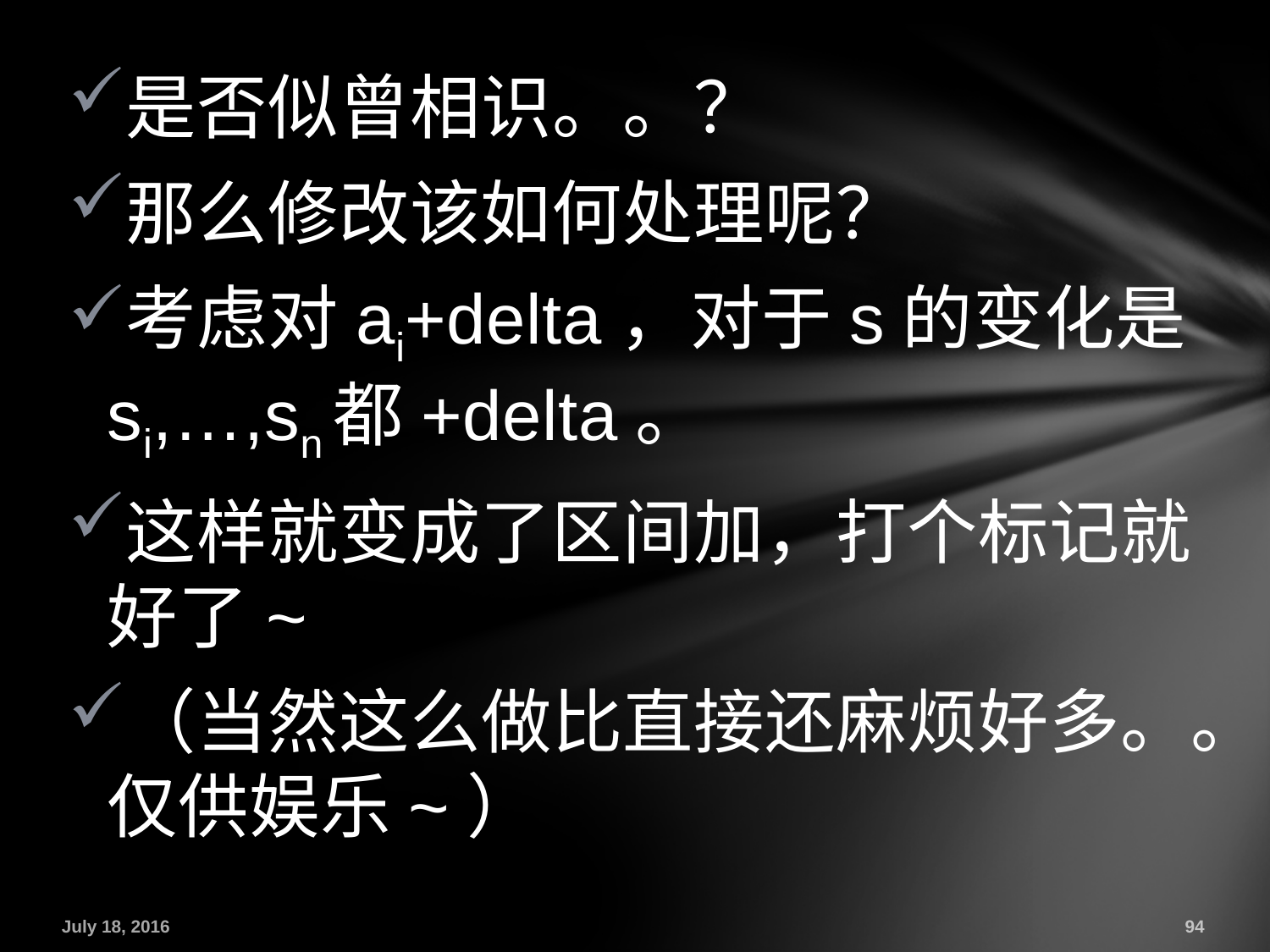

是否似曾相识。。？
那么修改该如何处理呢？
考虑对ai+delta，对于s的变化是si,…,sn都+delta。
这样就变成了区间加，打个标记就好了~
（当然这么做比直接还麻烦好多。。仅供娱乐~）
July 18, 2016

94